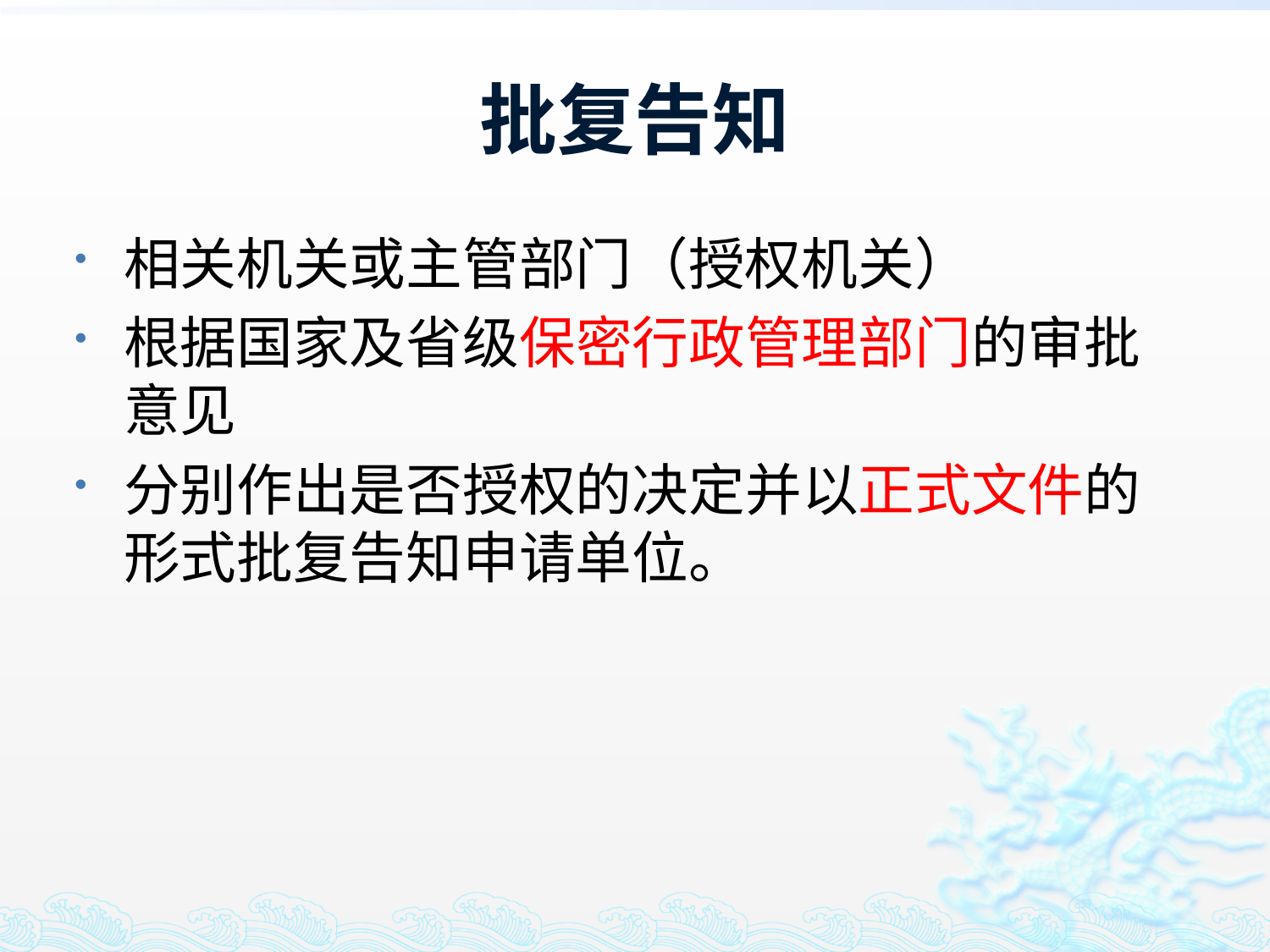

# 批复告知
相关机关或主管部门（授权机关）
根据国家及省级保密行政管理部门的审批意见
分别作出是否授权的决定并以正式文件的形式批复告知申请单位。